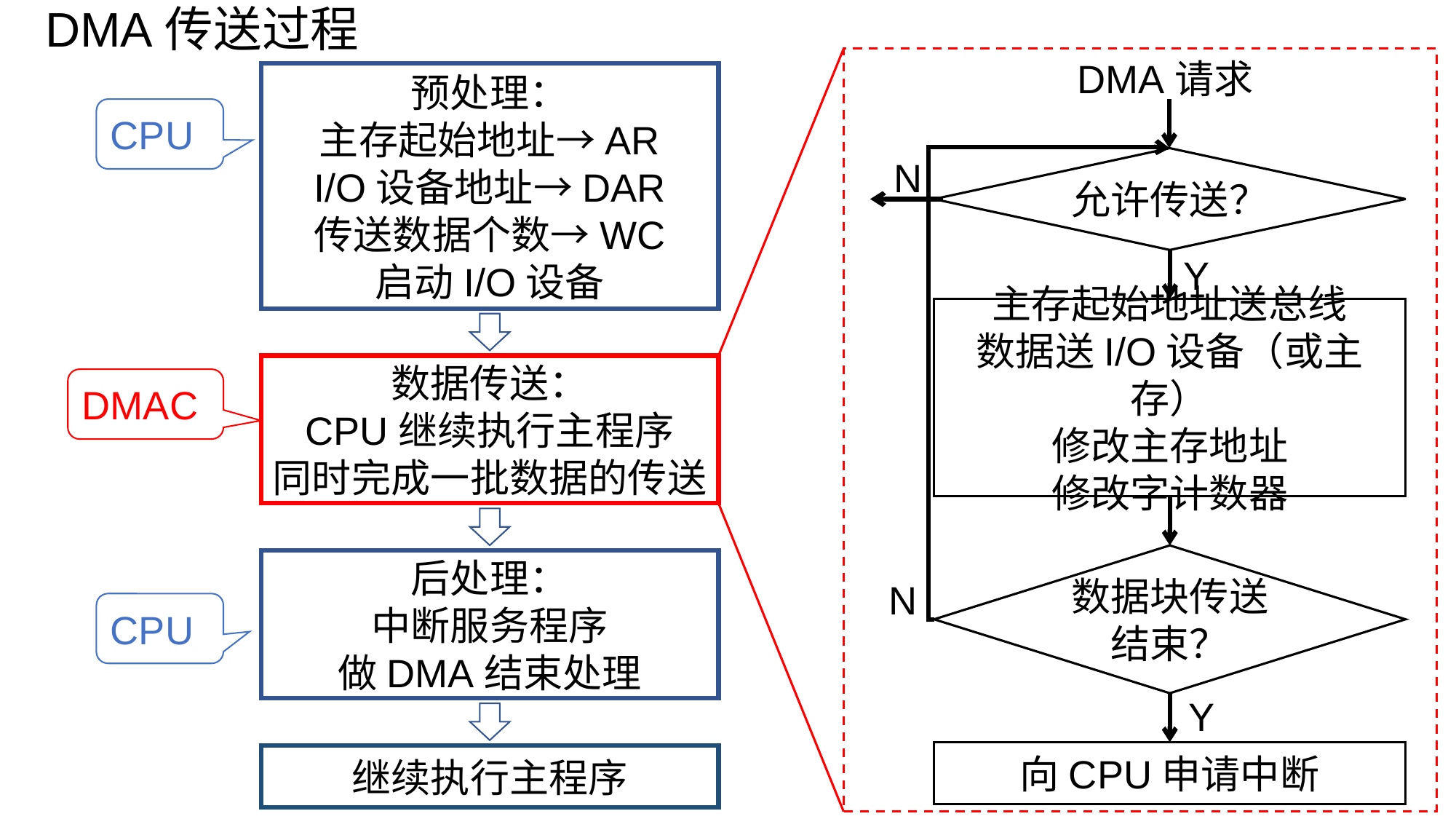

DMA传送过程

DMA请求
预处理：
主存起始地址→AR
I/O设备地址→DAR
传送数据个数→WC
启动I/O设备
CPU
N
允许传送？
Y
主存起始地址送总线
数据送I/O设备（或主存）
修改主存地址
修改字计数器

数据传送：
CPU继续执行主程序
同时完成一批数据的传送
DMAC

数据块传送结束？
后处理：
中断服务程序
做DMA结束处理
N
CPU
Y

向CPU申请中断
继续执行主程序